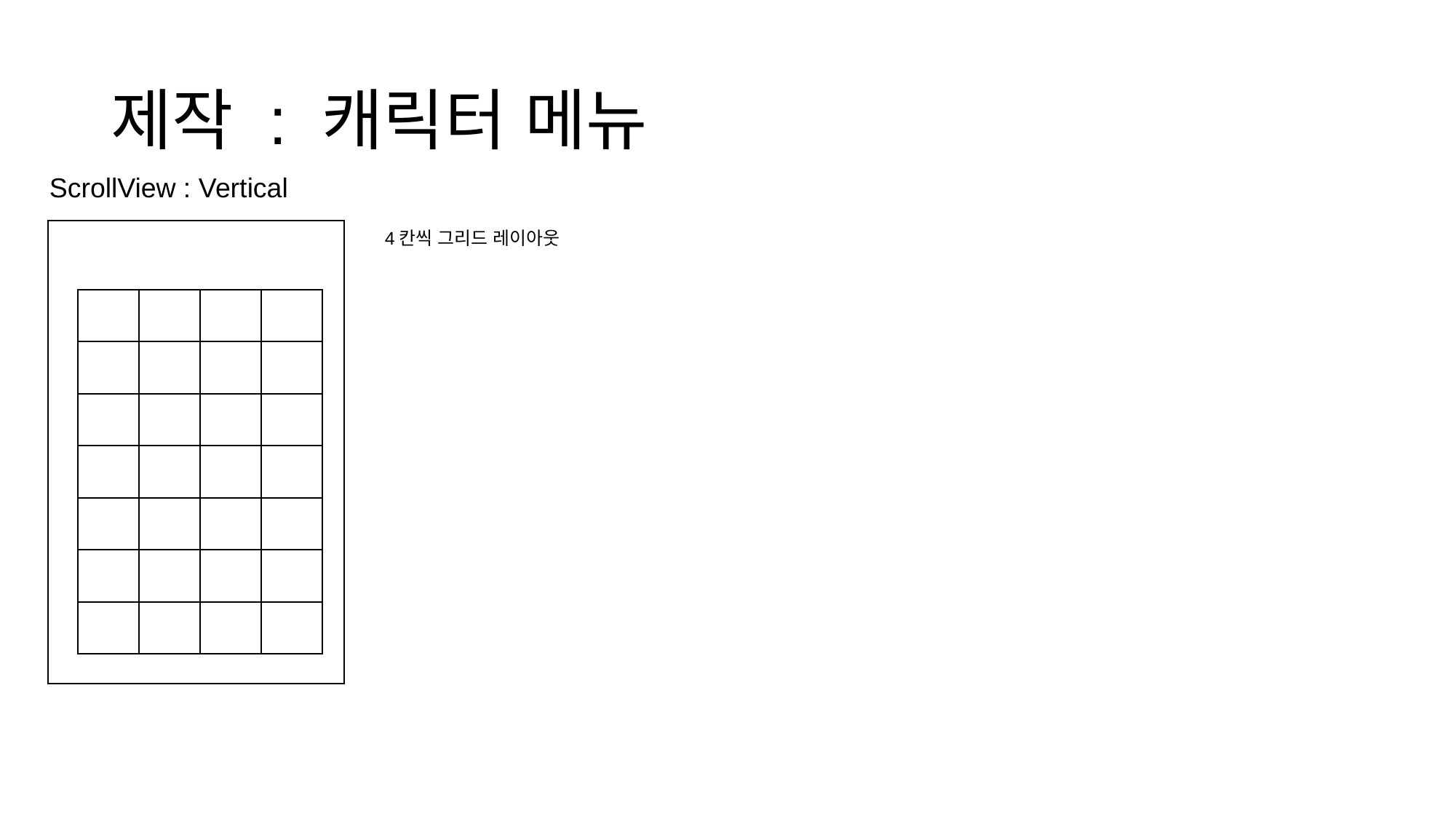

# 제작 : 캐릭터 메뉴
ScrollView : Vertical

4칸씩 그리드 레이아웃
|  |  |  |  |
| --- | --- | --- | --- |
|  |  |  |  |
|  |  |  |  |
|  |  |  |  |
|  |  |  |  |
|  |  |  |  |
|  |  |  |  |